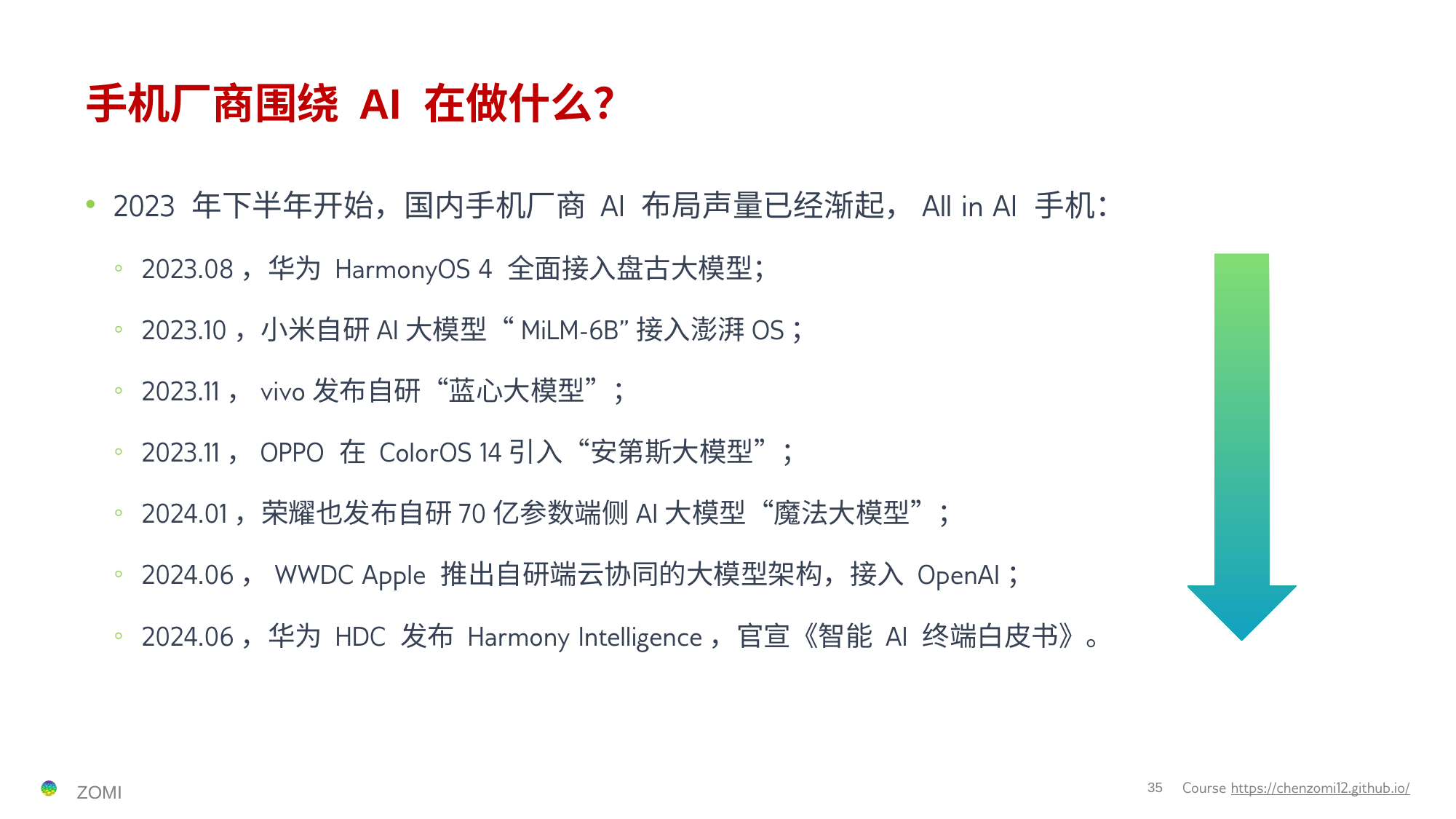

# 手机厂商围绕 AI 在做什么？
2023 年下半年开始，国内手机厂商 AI 布局声量已经渐起，All in AI 手机：
2023.08，华为 HarmonyOS 4 全面接入盘古大模型；
2023.10，小米自研AI大模型“MiLM-6B”接入澎湃OS；
2023.11，vivo发布自研“蓝心大模型”；
2023.11，OPPO 在 ColorOS 14引入“安第斯大模型”；
2024.01，荣耀也发布自研70亿参数端侧AI大模型“魔法大模型”；
2024.06，WWDC Apple 推出自研端云协同的大模型架构，接入 OpenAI；
2024.06，华为 HDC 发布 Harmony Intelligence，官宣《智能 AI 终端白皮书》。